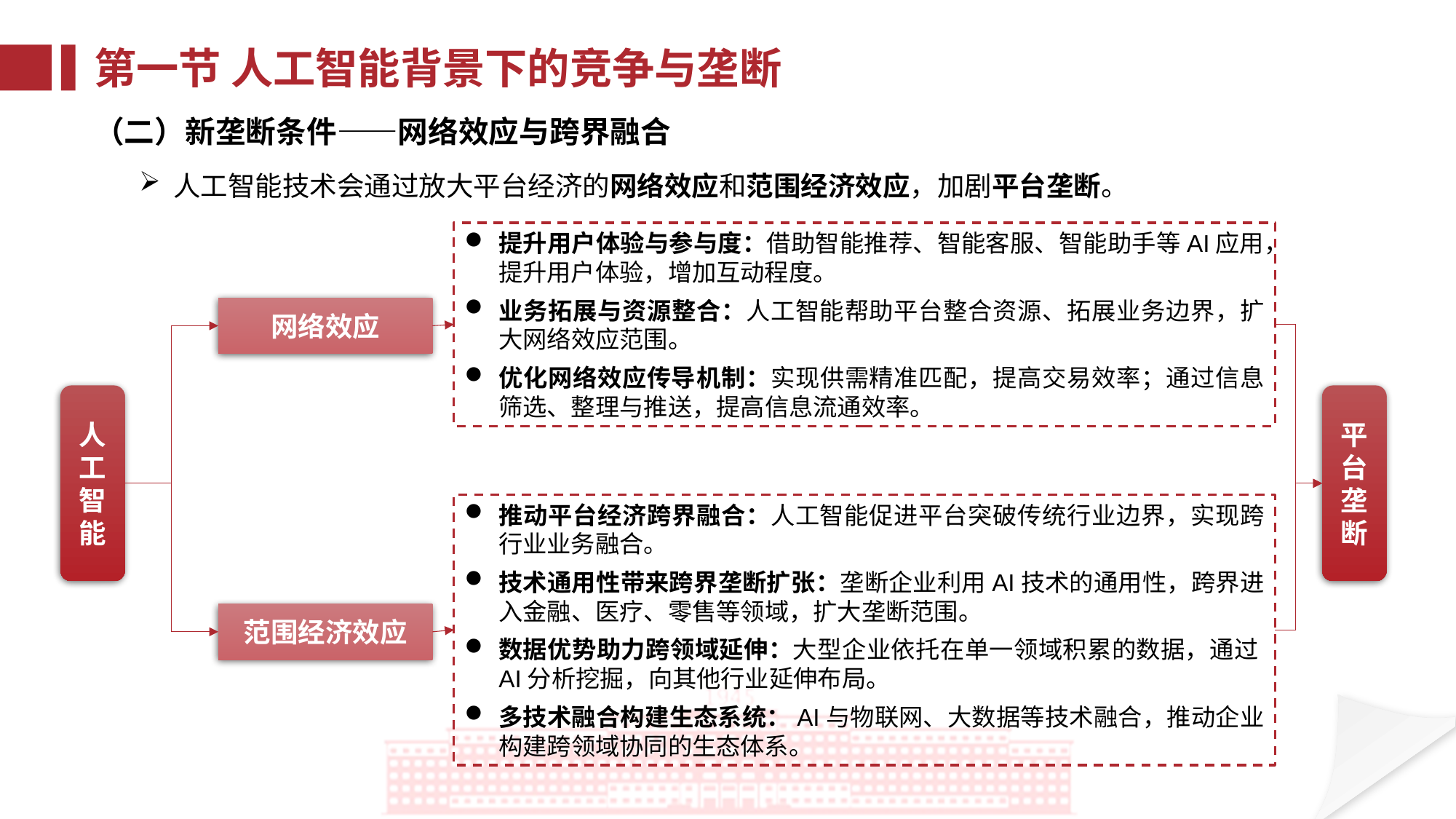

第一节 人工智能背景下的竞争与垄断
（二）新垄断条件——网络效应与跨界融合
人工智能技术会通过放大平台经济的网络效应和范围经济效应，加剧平台垄断。
提升用户体验与参与度：借助智能推荐、智能客服、智能助手等AI应用，提升用户体验，增加互动程度。
业务拓展与资源整合：人工智能帮助平台整合资源、拓展业务边界，扩大网络效应范围。
优化网络效应传导机制：实现供需精准匹配，提高交易效率；通过信息筛选、整理与推送，提高信息流通效率。
网络效应
人工智能
平台垄断
推动平台经济跨界融合：人工智能促进平台突破传统行业边界，实现跨行业业务融合。
技术通用性带来跨界垄断扩张：垄断企业利用AI技术的通用性，跨界进入金融、医疗、零售等领域，扩大垄断范围。
数据优势助力跨领域延伸：大型企业依托在单一领域积累的数据，通过AI分析挖掘，向其他行业延伸布局。
多技术融合构建生态系统：AI与物联网、大数据等技术融合，推动企业构建跨领域协同的生态体系。
范围经济效应